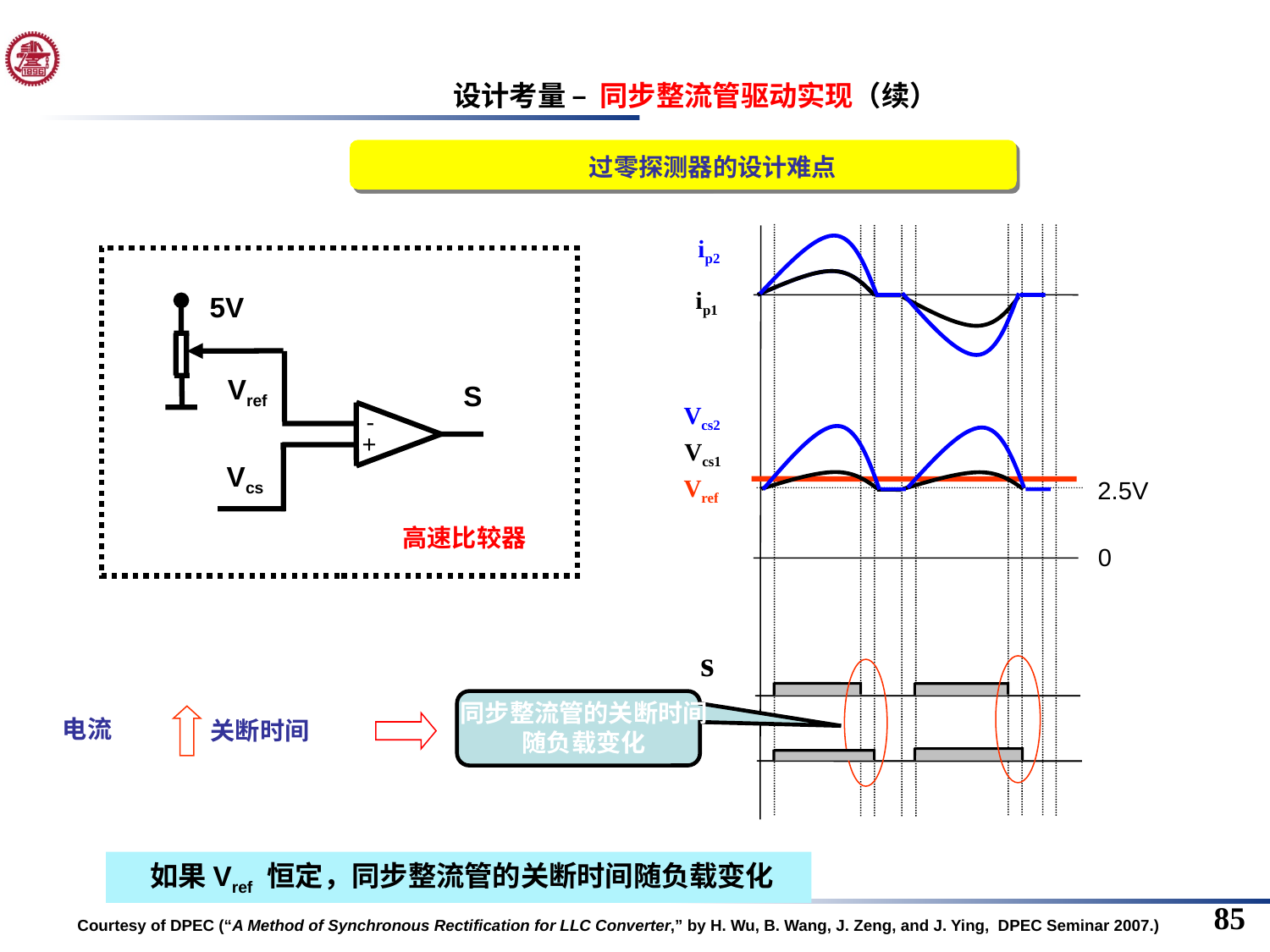

设计考量 –  同步整流管驱动实现（续）

过零探测器的设计难点

ip2

Vcs2

ip1
5V

Vref
S

-

+

Vcs1

Vcs
Vref
2.5V

高速比较器
0

s

同步整流管的关断时间
随负载变化

电流
关断时间

 如果Vref 恒定，同步整流管的关断时间随负载变化
Courtesy of DPEC (“A Method of Synchronous Rectification for LLC Converter,” by H. Wu, B. Wang, J. Zeng, and J. Ying,  DPEC Seminar 2007.)